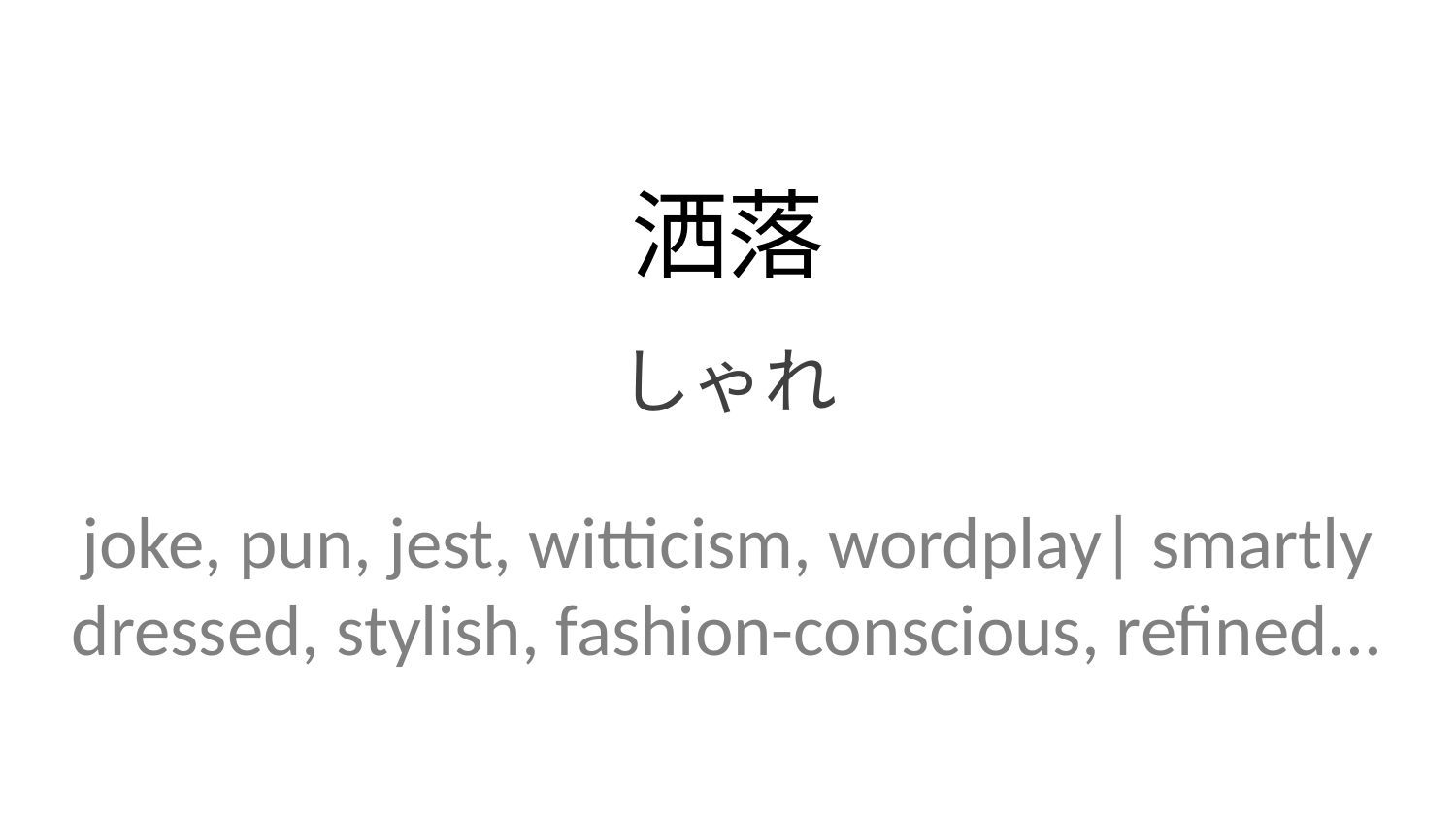

洒落

しゃれ
joke, pun, jest, witticism, wordplay| smartly dressed, stylish, fashion-conscious, refined...